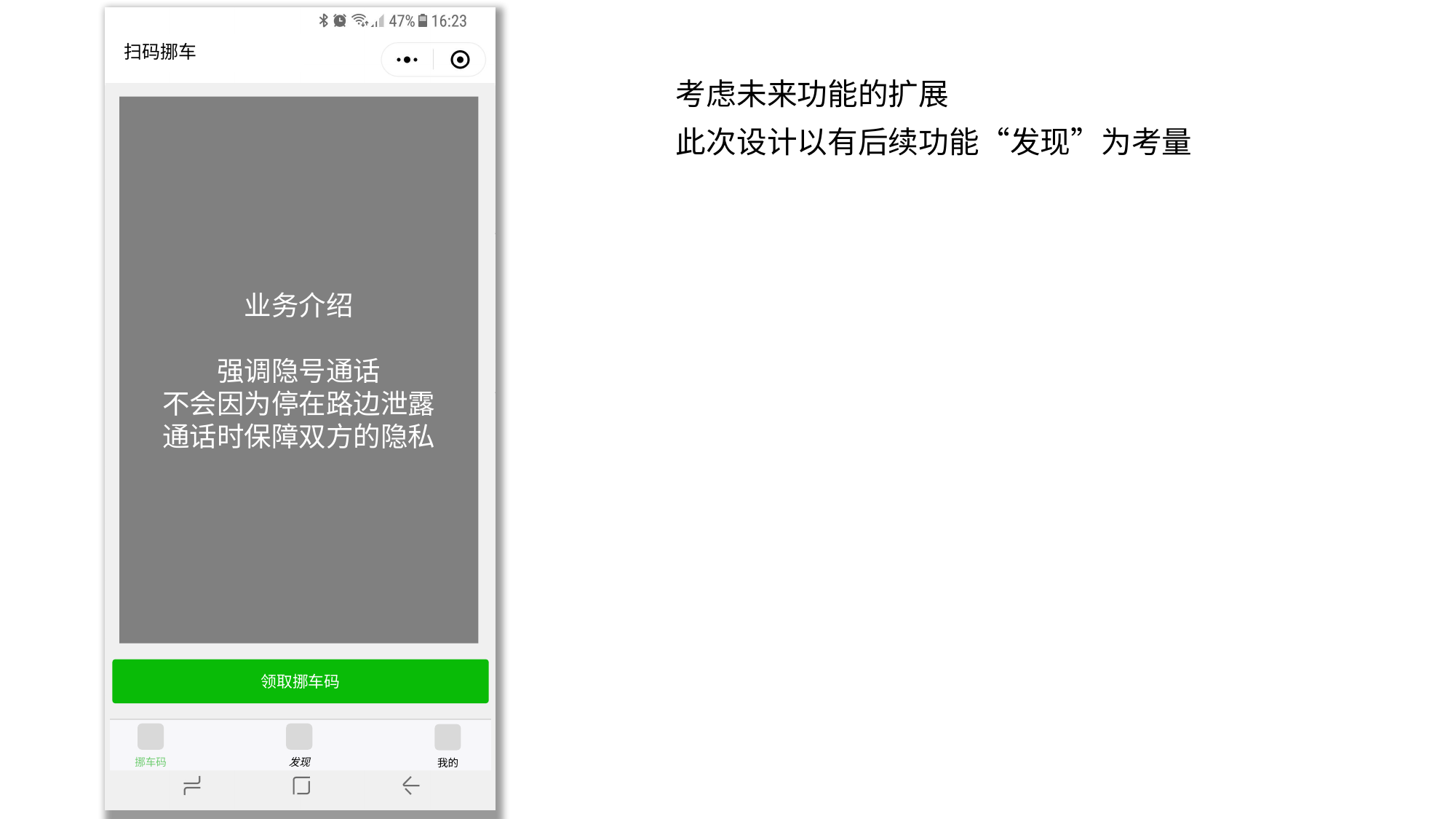

# 扫码挪车
考虑未来功能的扩展
此次设计以有后续功能“发现”为考量

业务介绍

强调隐号通话
不会因为停在路边泄露
通话时保障双方的隐私
领取挪车码

挪车码

发现
我的